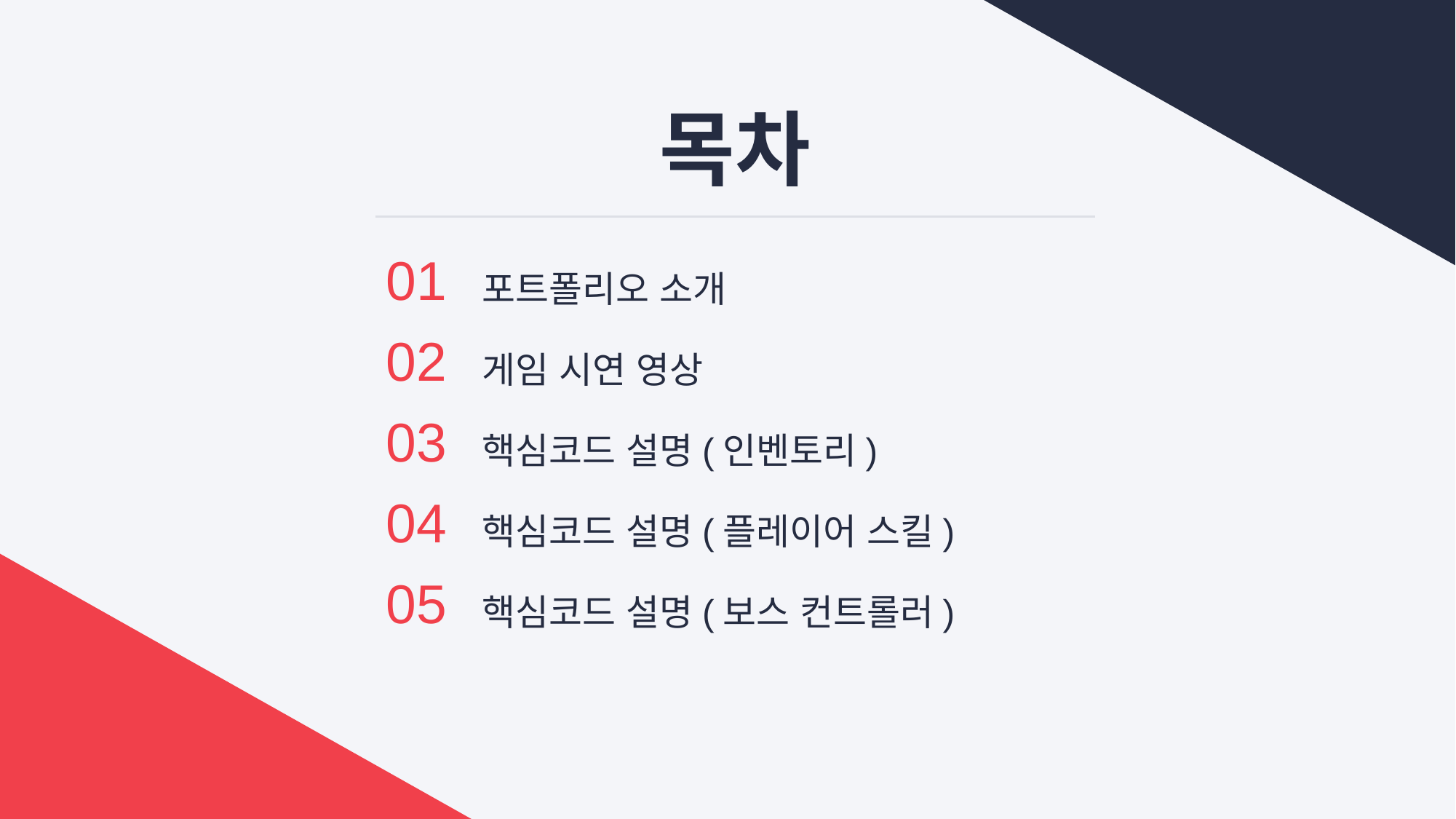

목차
포트폴리오 소개
게임 시연 영상
핵심코드 설명(인벤토리)
핵심코드 설명(플레이어 스킬)
핵심코드 설명(보스 컨트롤러)
01
02
03
04
05